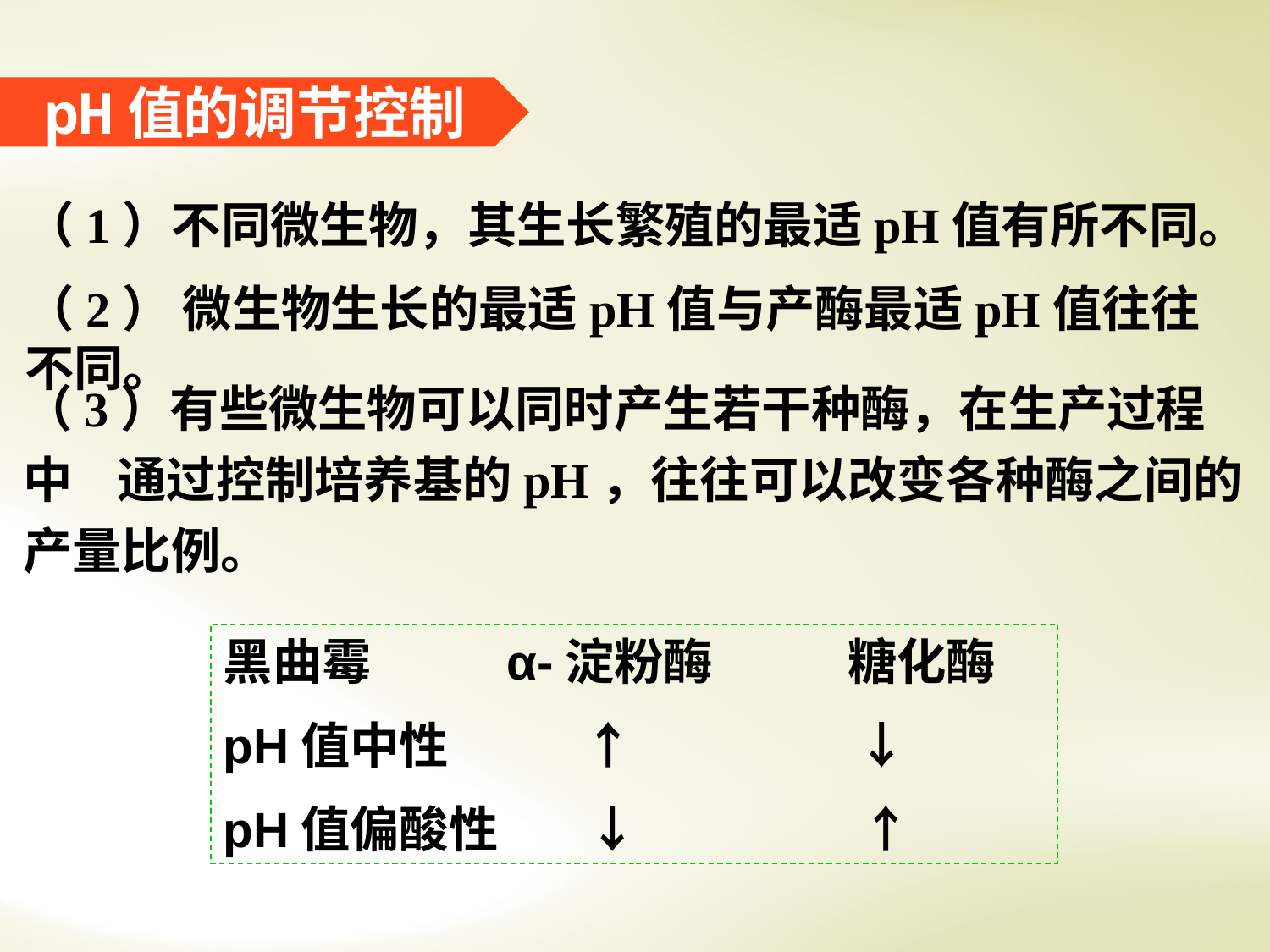

pH值的调节控制
（1）不同微生物，其生长繁殖的最适pH值有所不同。
（2） 微生物生长的最适pH值与产酶最适pH值往往不同。
（3）有些微生物可以同时产生若干种酶，在生产过程中    通过控制培养基的pH，往往可以改变各种酶之间的产量比例。
黑曲霉           α-淀粉酶            糖化酶
pH值中性            ↑                    ↓
pH值偏酸性        ↓                    ↑